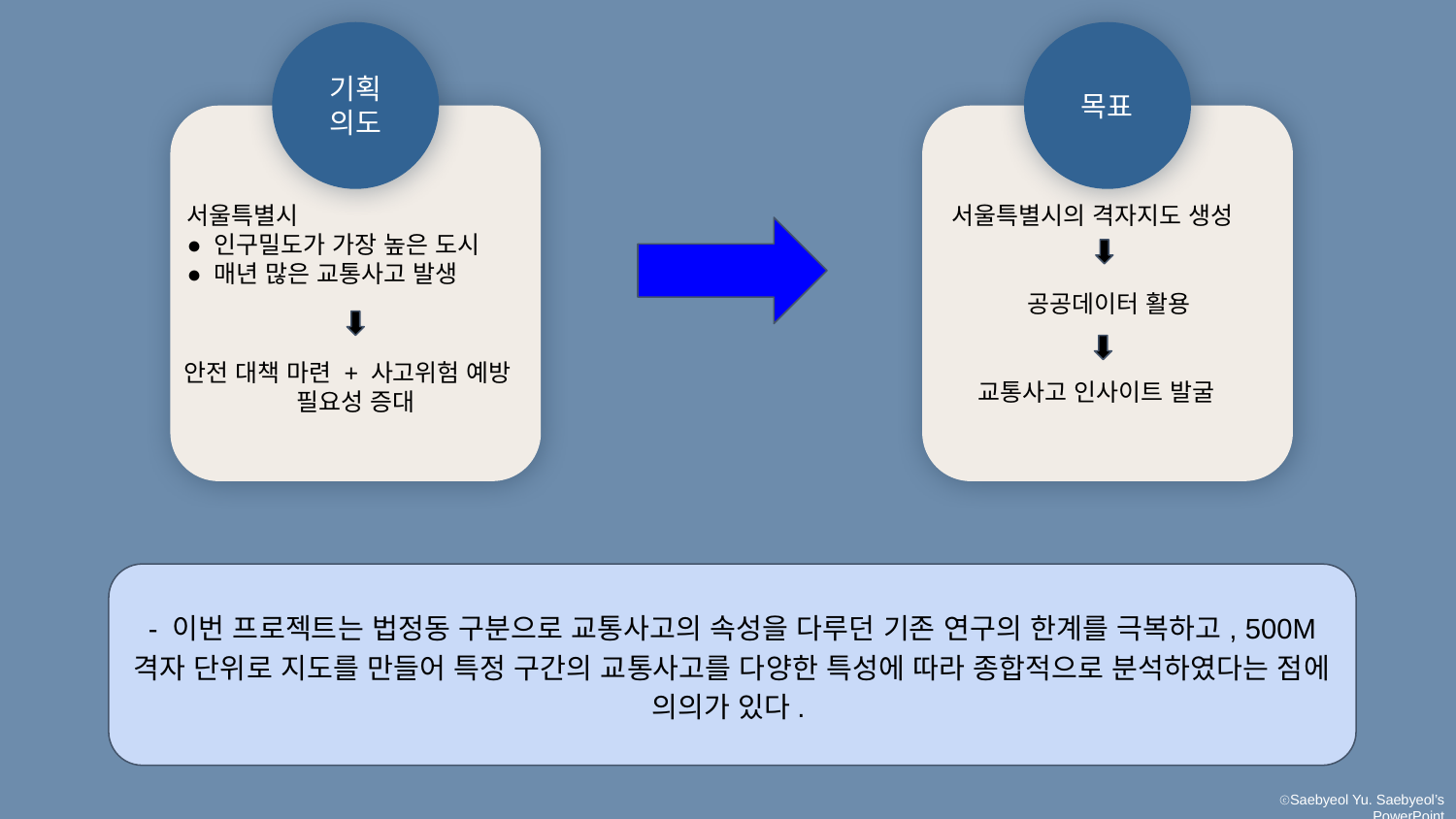

기획
의도

목표

서울특별시
● 인구밀도가 가장 높은 도시
● 매년 많은 교통사고 발생

서울특별시의 격자지도 생성

공공데이터 활용

안전 대책 마련 + 사고위험 예방
필요성 증대
교통사고 인사이트 발굴
- 이번 프로젝트는 법정동 구분으로 교통사고의 속성을 다루던 기존 연구의 한계를 극복하고, 500M 격자 단위로 지도를 만들어 특정 구간의 교통사고를 다양한 특성에 따라 종합적으로 분석하였다는 점에 의의가 있다.